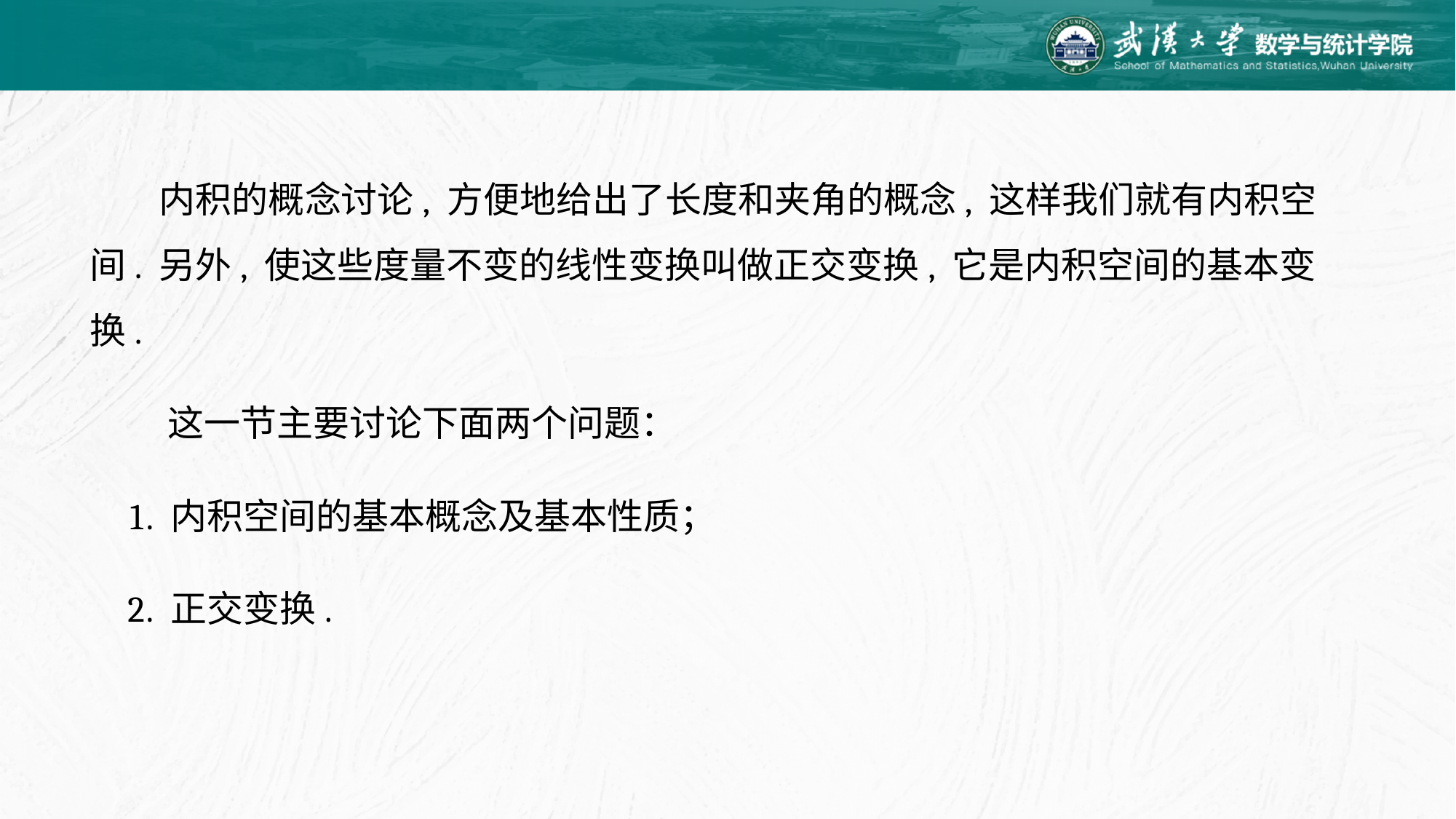

内积的概念讨论, 方便地给出了长度和夹角的概念, 这样我们就有内积空间. 另外, 使这些度量不变的线性变换叫做正交变换, 它是内积空间的基本变换.
    这一节主要讨论下面两个问题：
1. 内积空间的基本概念及基本性质；
2. 正交变换.